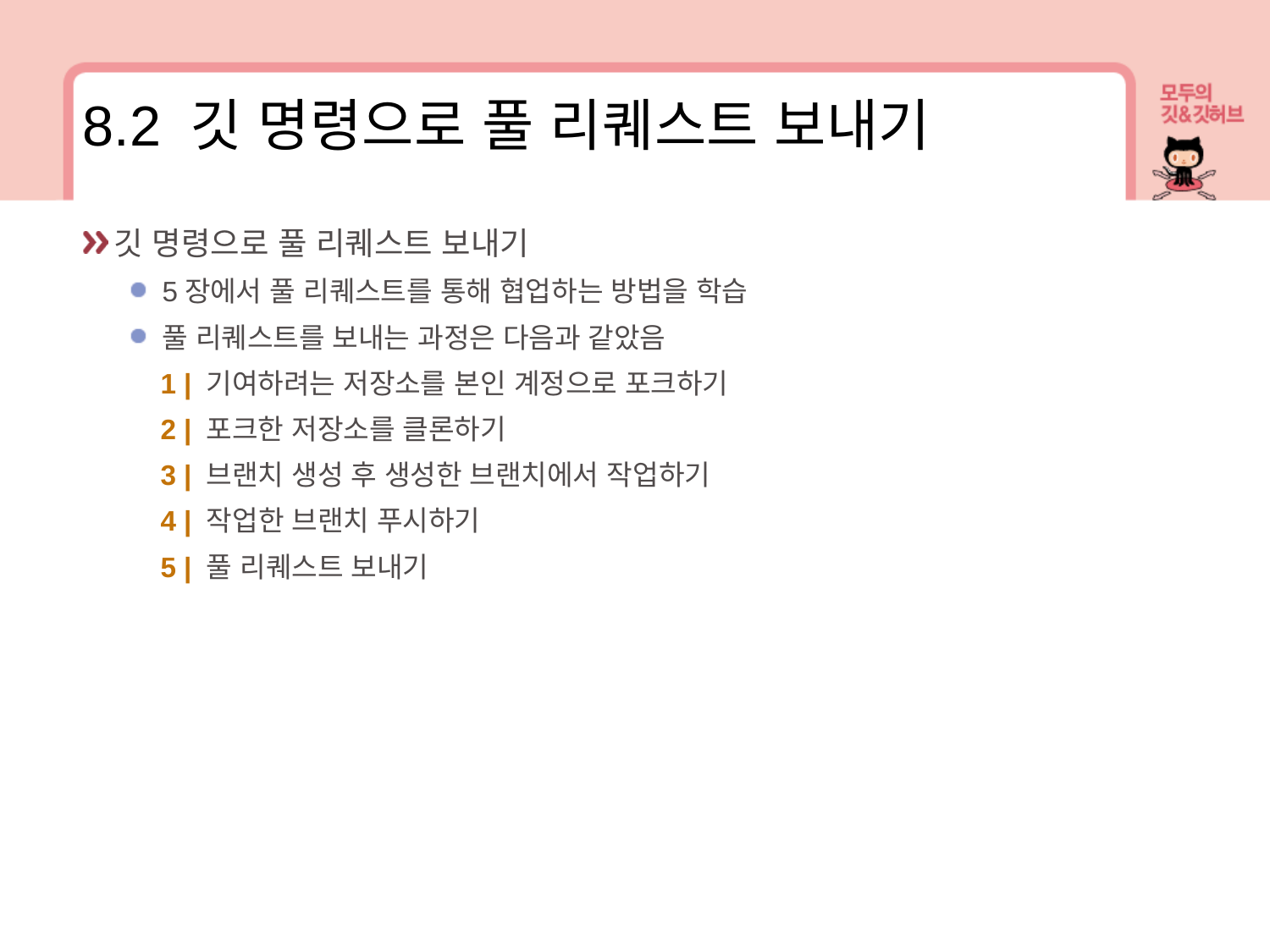

8.2 깃 명령으로 풀 리퀘스트 보내기
깃 명령으로 풀 리퀘스트 보내기
5장에서 풀 리퀘스트를 통해 협업하는 방법을 학습
풀 리퀘스트를 보내는 과정은 다음과 같았음
    1 | 기여하려는 저장소를 본인 계정으로 포크하기
    2 | 포크한 저장소를 클론하기
    3 | 브랜치 생성 후 생성한 브랜치에서 작업하기
    4 | 작업한 브랜치 푸시하기
    5 | 풀 리퀘스트 보내기